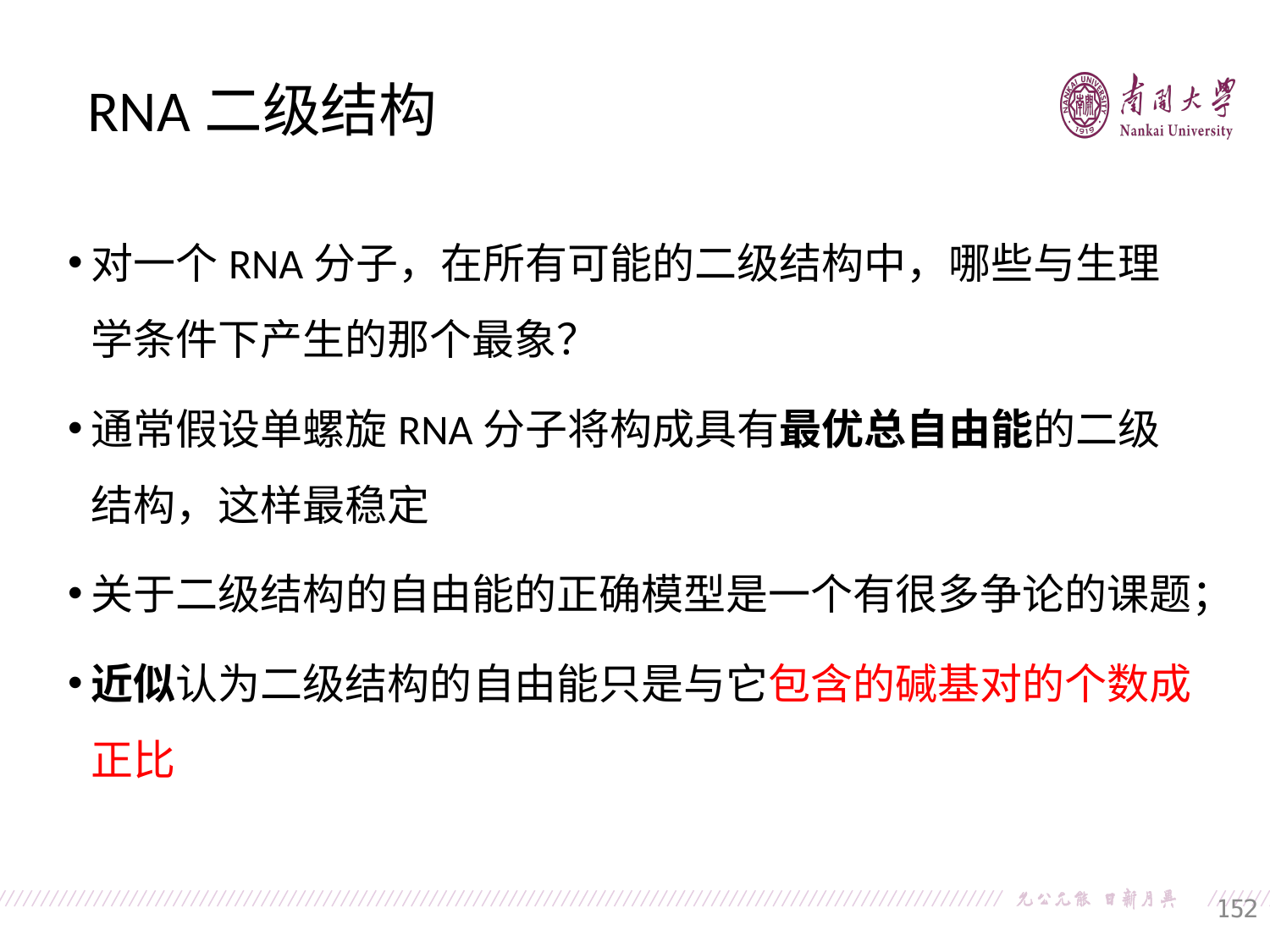

RNA二级结构
对一个RNA分子，在所有可能的二级结构中，哪些与生理学条件下产生的那个最象？
通常假设单螺旋RNA分子将构成具有最优总自由能的二级结构，这样最稳定
关于二级结构的自由能的正确模型是一个有很多争论的课题；
近似认为二级结构的自由能只是与它包含的碱基对的个数成正比
152